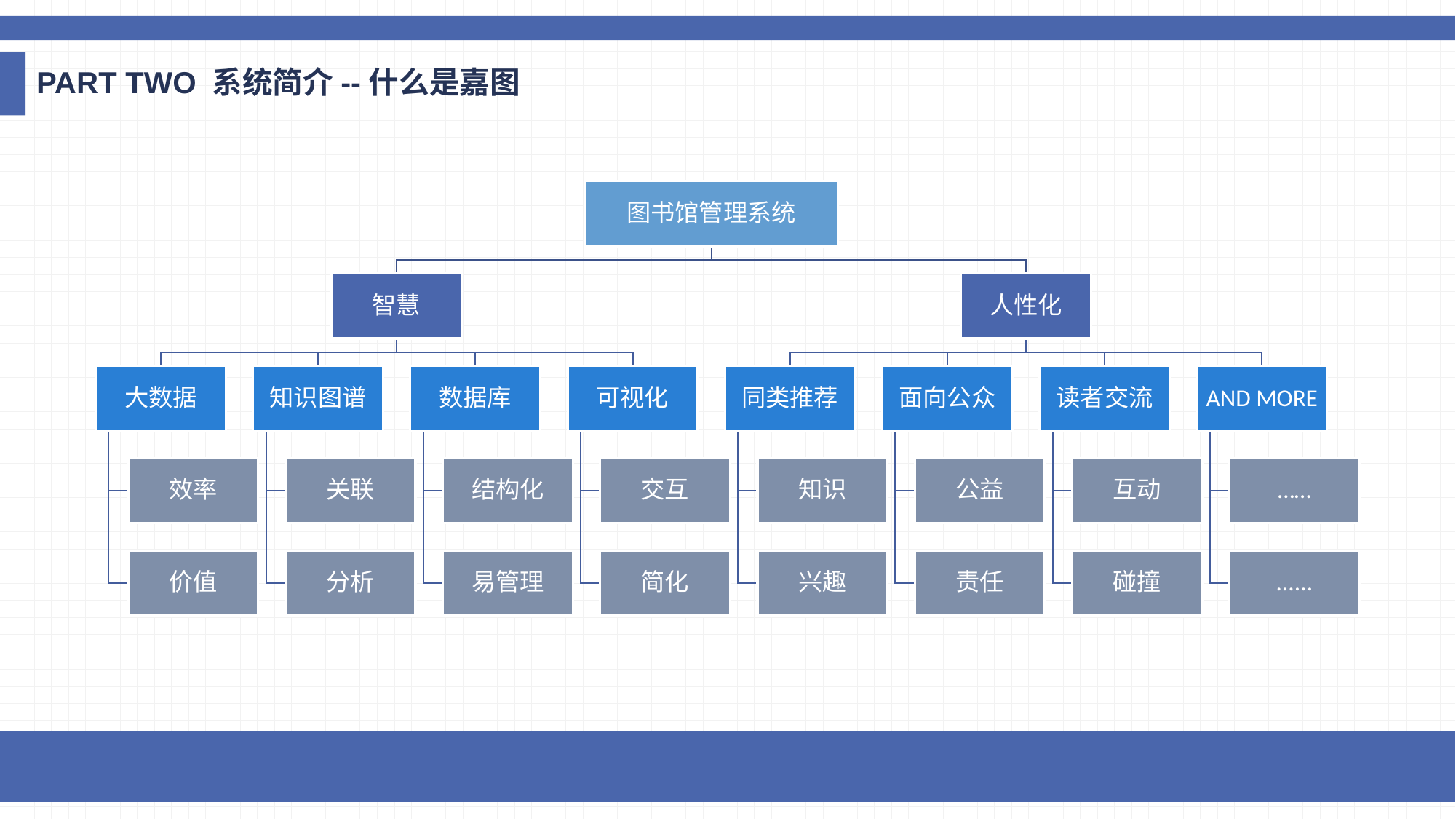

PART TWO 系统简介--什么是嘉图
图书馆管理系统
智慧
大数据
效率
价值
知识图谱
关联
分析
数据库
结构化
易管理
可视化
交互
简化
人性化
同类推荐
知识
兴趣
面向公众
公益
责任
读者交流
互动
碰撞
AND MORE
……
......